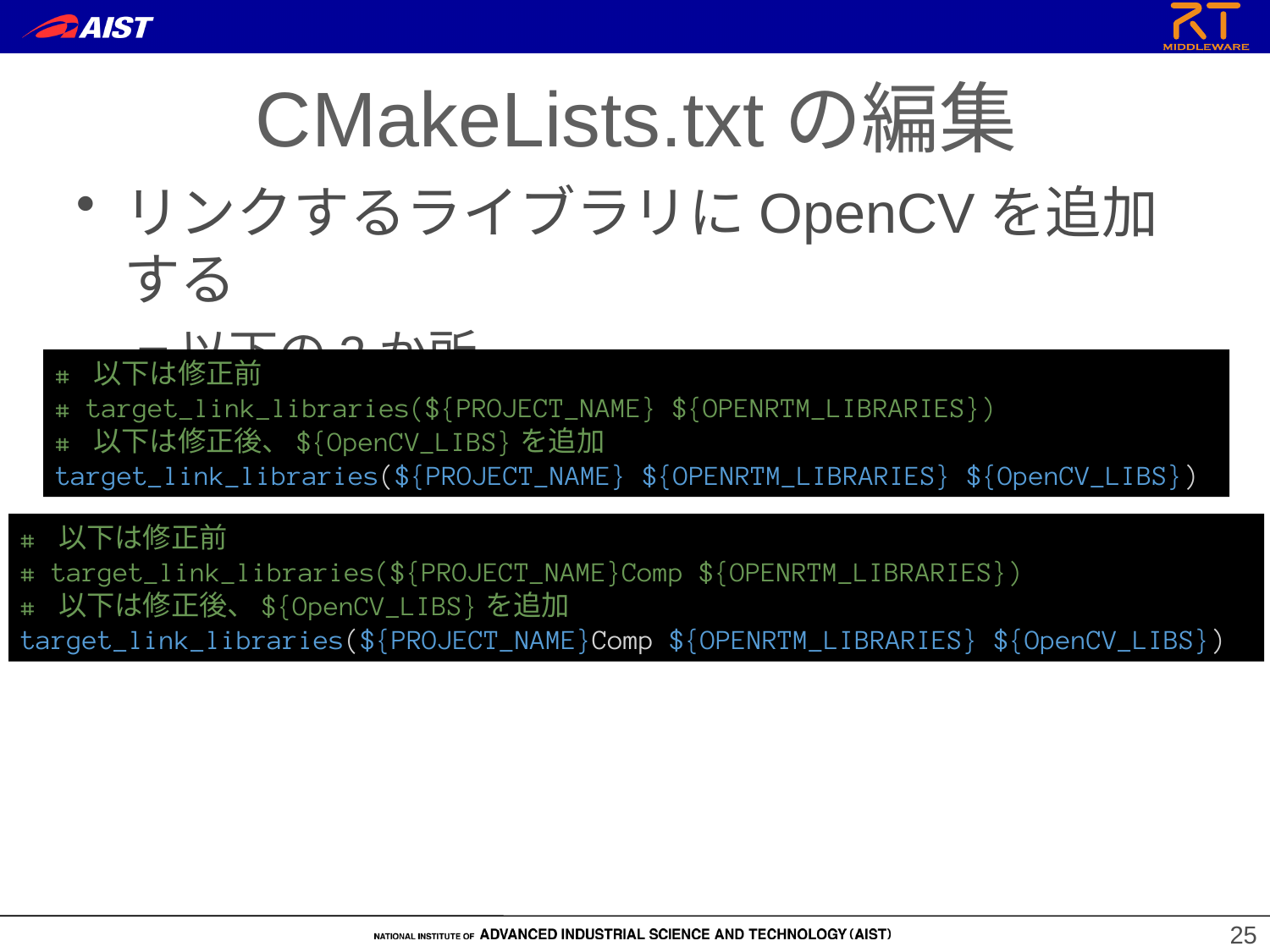

CMakeLists.txtの編集
リンクするライブラリにOpenCVを追加する
以下の2か所

# 以下は修正前
# target_link_libraries(${PROJECT_NAME} ${OPENRTM_LIBRARIES})
# 以下は修正後、${OpenCV_LIBS}を追加
target_link_libraries(${PROJECT_NAME} ${OPENRTM_LIBRARIES} ${OpenCV_LIBS})
# 以下は修正前
# target_link_libraries(${PROJECT_NAME}Comp ${OPENRTM_LIBRARIES})
# 以下は修正後、${OpenCV_LIBS}を追加
target_link_libraries(${PROJECT_NAME}Comp ${OPENRTM_LIBRARIES} ${OpenCV_LIBS})
25